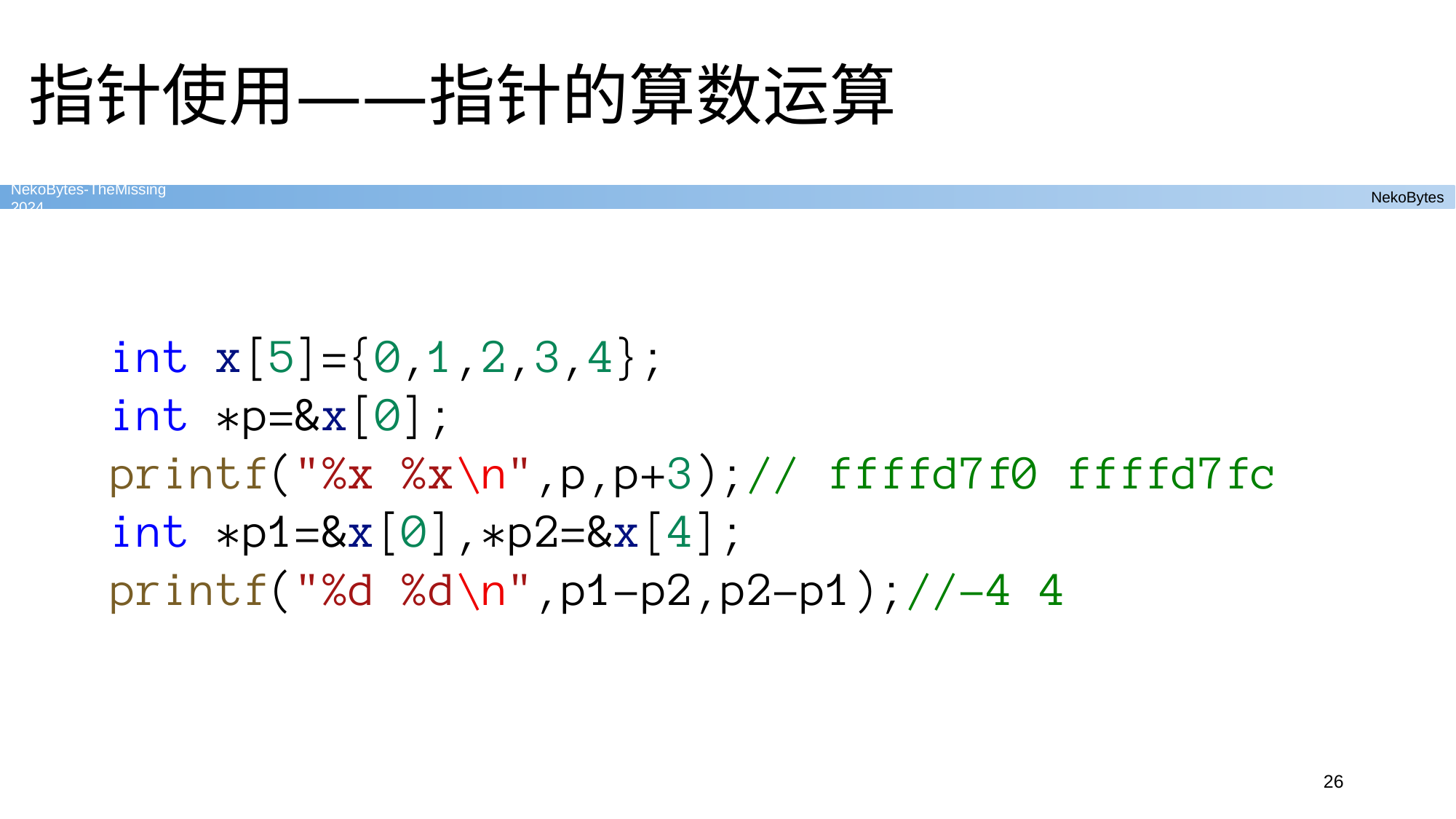

# 指针使用——指针的算数运算
int x[5]={0,1,2,3,4};
int *p=&x[0];
printf("%x %x\n",p,p+3);// ffffd7f0 ffffd7fc
int *p1=&x[0],*p2=&x[4];
printf("%d %d\n",p1-p2,p2-p1);//-4 4
26